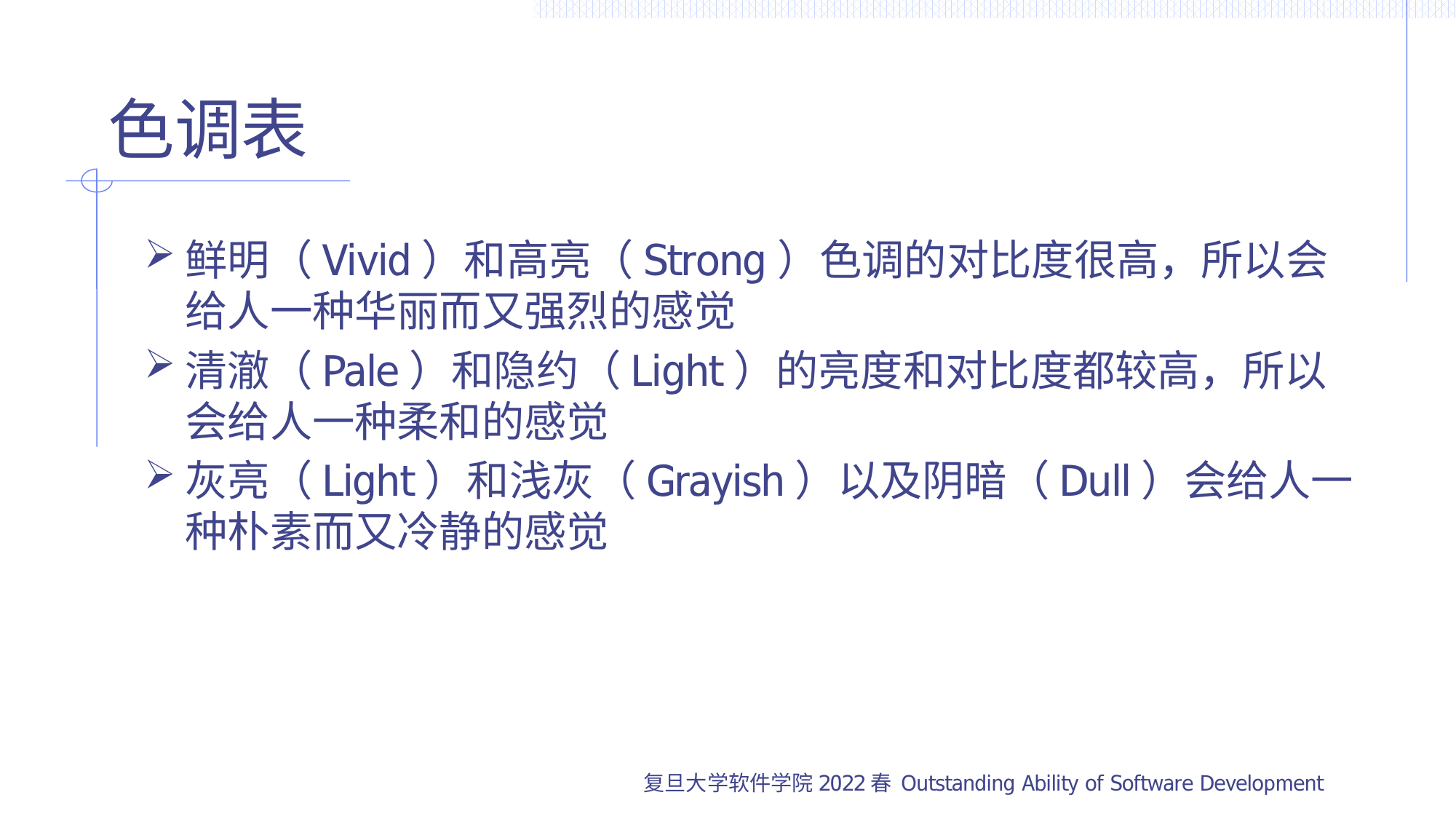

# 色调表
鲜明（Vivid）和高亮（Strong）色调的对比度很高，所以会给人一种华丽而又强烈的感觉
清澈（Pale）和隐约（Light）的亮度和对比度都较高，所以会给人一种柔和的感觉
灰亮（Light）和浅灰（Grayish）以及阴暗（Dull）会给人一种朴素而又冷静的感觉